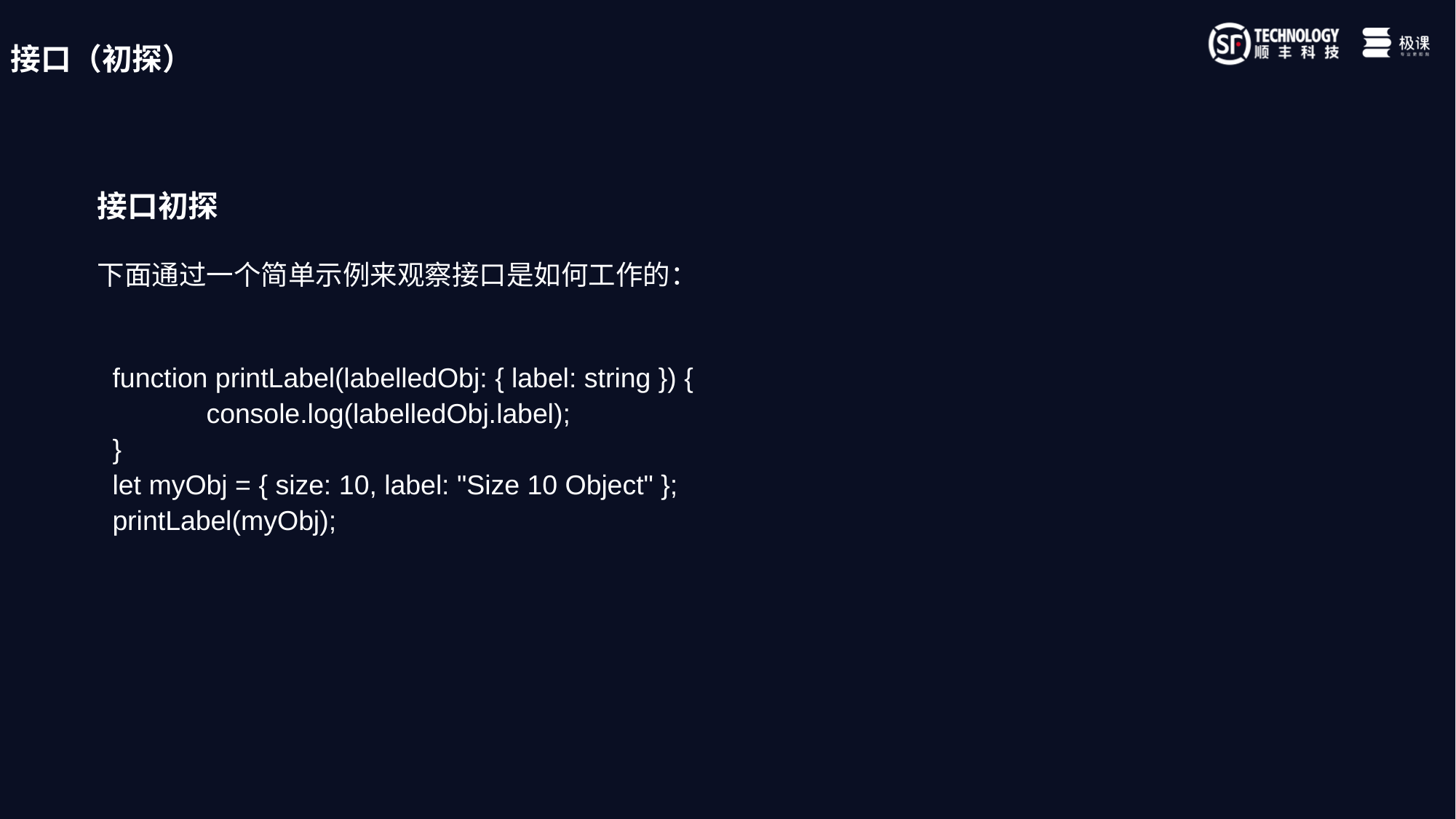

接口（初探）
接口初探
下面通过一个简单示例来观察接口是如何工作的：

  function printLabel(labelledObj: { label: string }) {
	console.log(labelledObj.label);
  }
  let myObj = { size: 10, label: "Size 10 Object" };
  printLabel(myObj);